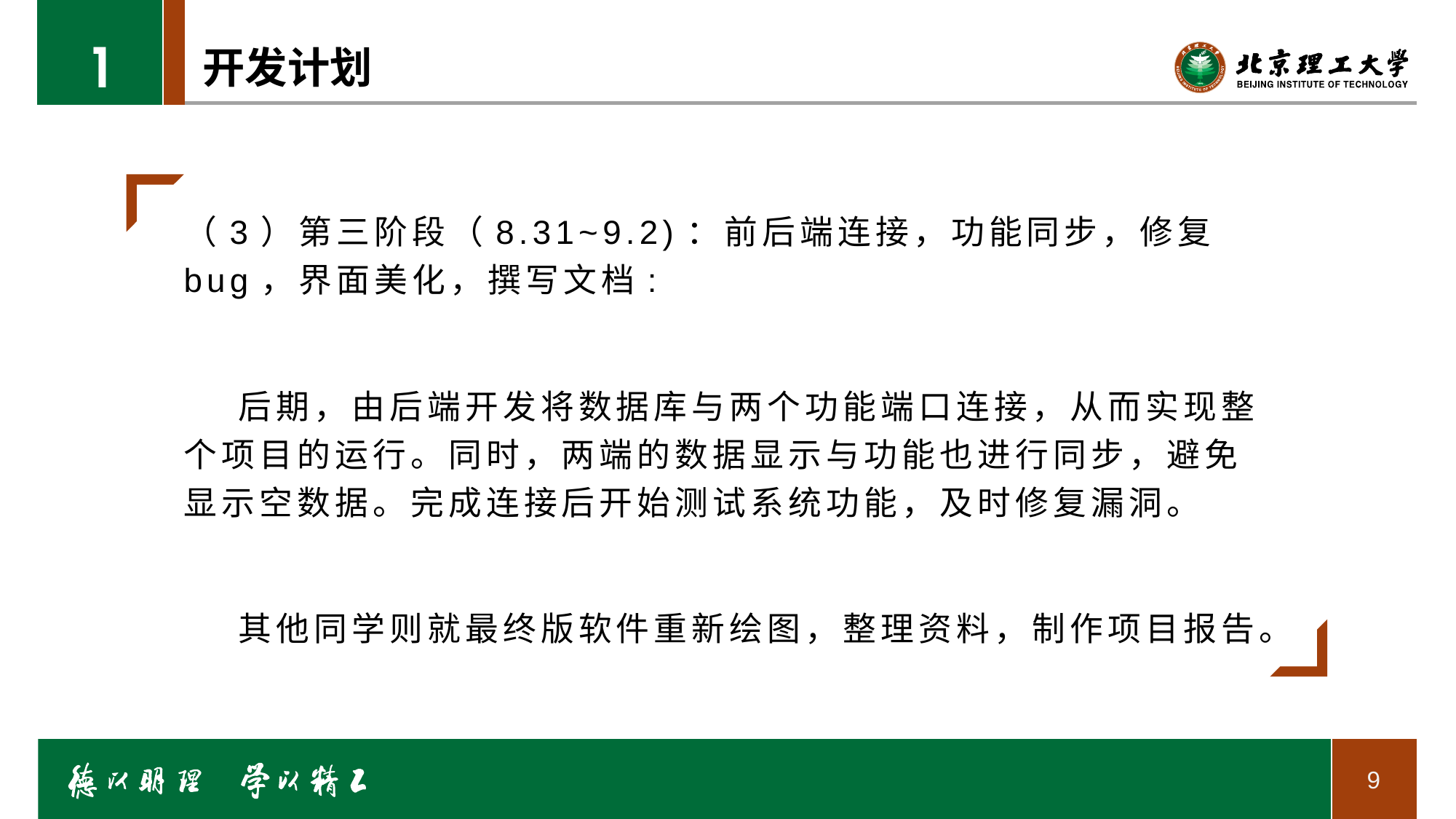

1
# 开发计划

（3）第三阶段（8.31~9.2)：前后端连接，功能同步，修复bug，界面美化，撰写文档:

后期，由后端开发将数据库与两个功能端口连接，从而实现整个项目的运行。同时，两端的数据显示与功能也进行同步，避免显示空数据。完成连接后开始测试系统功能，及时修复漏洞。

其他同学则就最终版软件重新绘图，整理资料，制作项目报告。